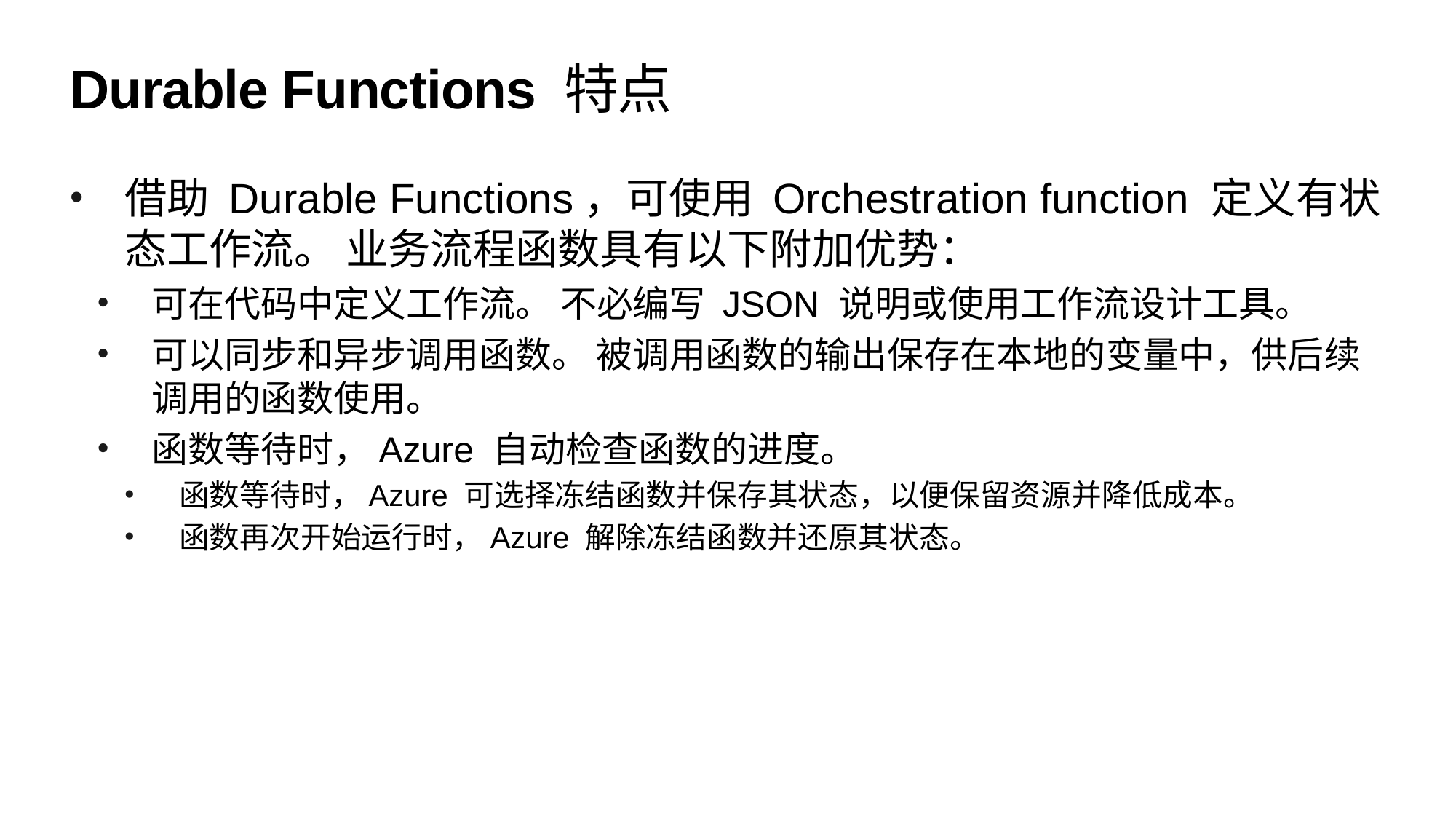

# Durable Functions 特点
借助 Durable Functions，可使用 Orchestration function 定义有状态工作流。 业务流程函数具有以下附加优势：
可在代码中定义工作流。 不必编写 JSON 说明或使用工作流设计工具。
可以同步和异步调用函数。 被调用函数的输出保存在本地的变量中，供后续调用的函数使用。
函数等待时，Azure 自动检查函数的进度。
函数等待时，Azure 可选择冻结函数并保存其状态，以便保留资源并降低成本。
函数再次开始运行时，Azure 解除冻结函数并还原其状态。